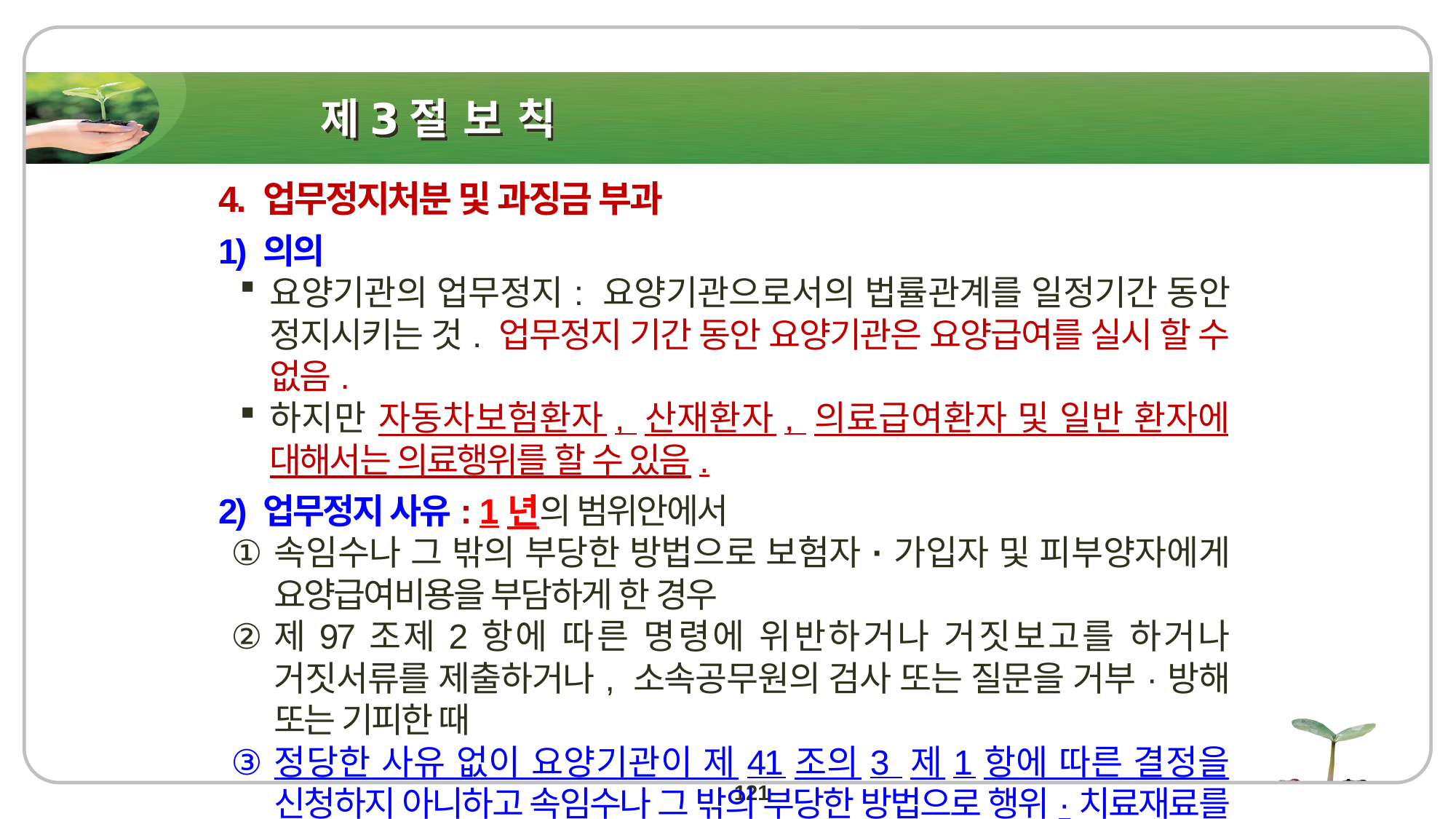

# 제3절 보 칙
4. 업무정지처분 및 과징금 부과
1) 의의
요양기관의 업무정지: 요양기관으로서의 법률관계를 일정기간 동안 정지시키는 것. 업무정지 기간 동안 요양기관은 요양급여를 실시 할 수 없음.
하지만 자동차보험환자, 산재환자, 의료급여환자 및 일반 환자에 대해서는 의료행위를 할 수 있음.
2) 업무정지 사유: 1년의 범위안에서
속임수나 그 밖의 부당한 방법으로 보험자·가입자 및 피부양자에게 요양급여비용을 부담하게 한 경우
제97조제2항에 따른 명령에 위반하거나 거짓보고를 하거나 거짓서류를 제출하거나, 소속공무원의 검사 또는 질문을 거부·방해 또는 기피한 때
정당한 사유 없이 요양기관이 제41조의3 제1항에 따른 결정을 신청하지 아니하고 속임수나 그 밖의 부당한 방법으로 행위·치료재료를 가입자 또는 피부양자에게 실시 또는 사용하고 비용을 부담시킨 경우(신설)
121